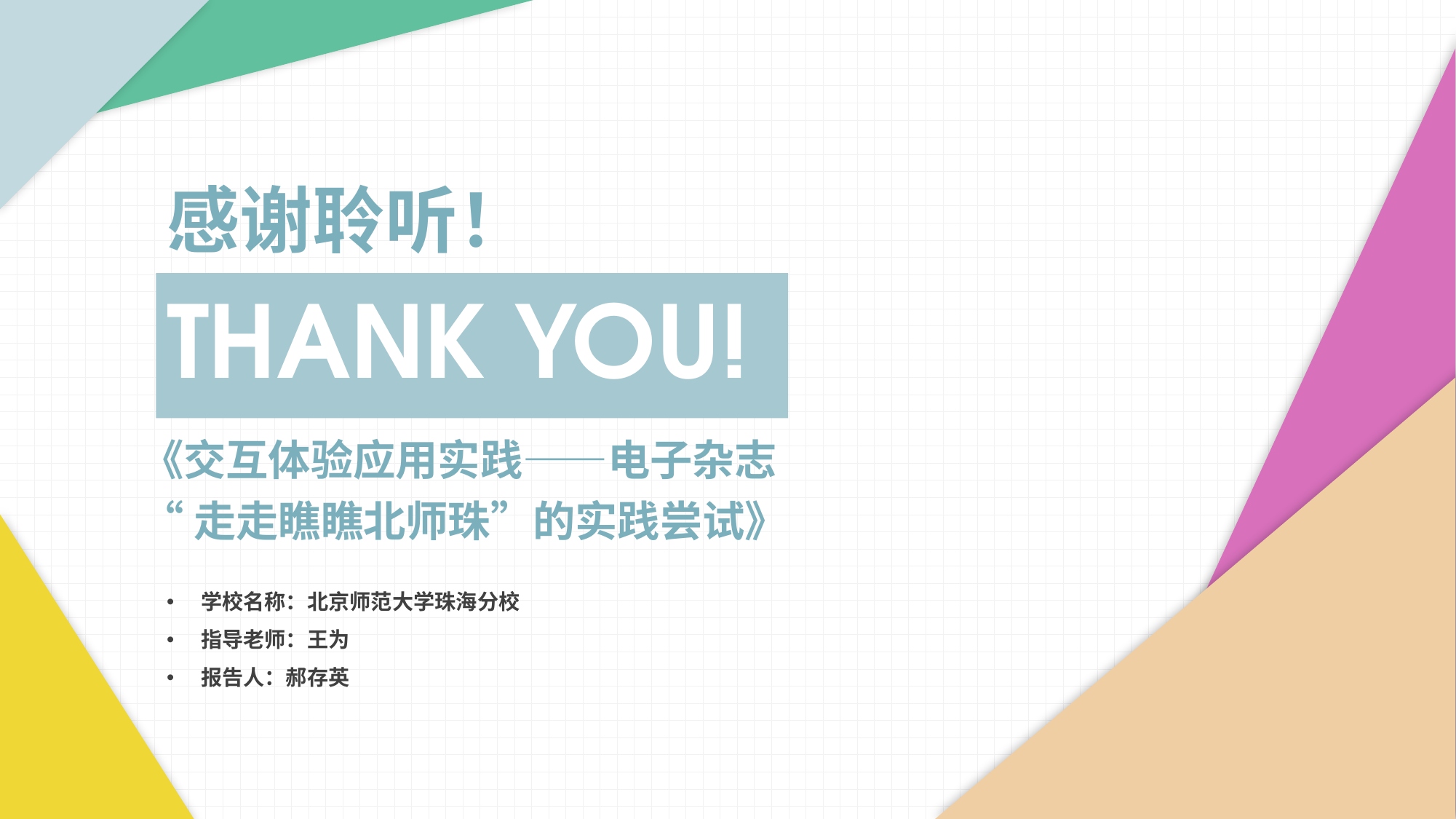

感谢聆听！
THANK YOU!
《交互体验应用实践——电子杂志
“走走瞧瞧北师珠”的实践尝试》
学校名称：北京师范大学珠海分校
指导老师：王为
报告人：郝存英